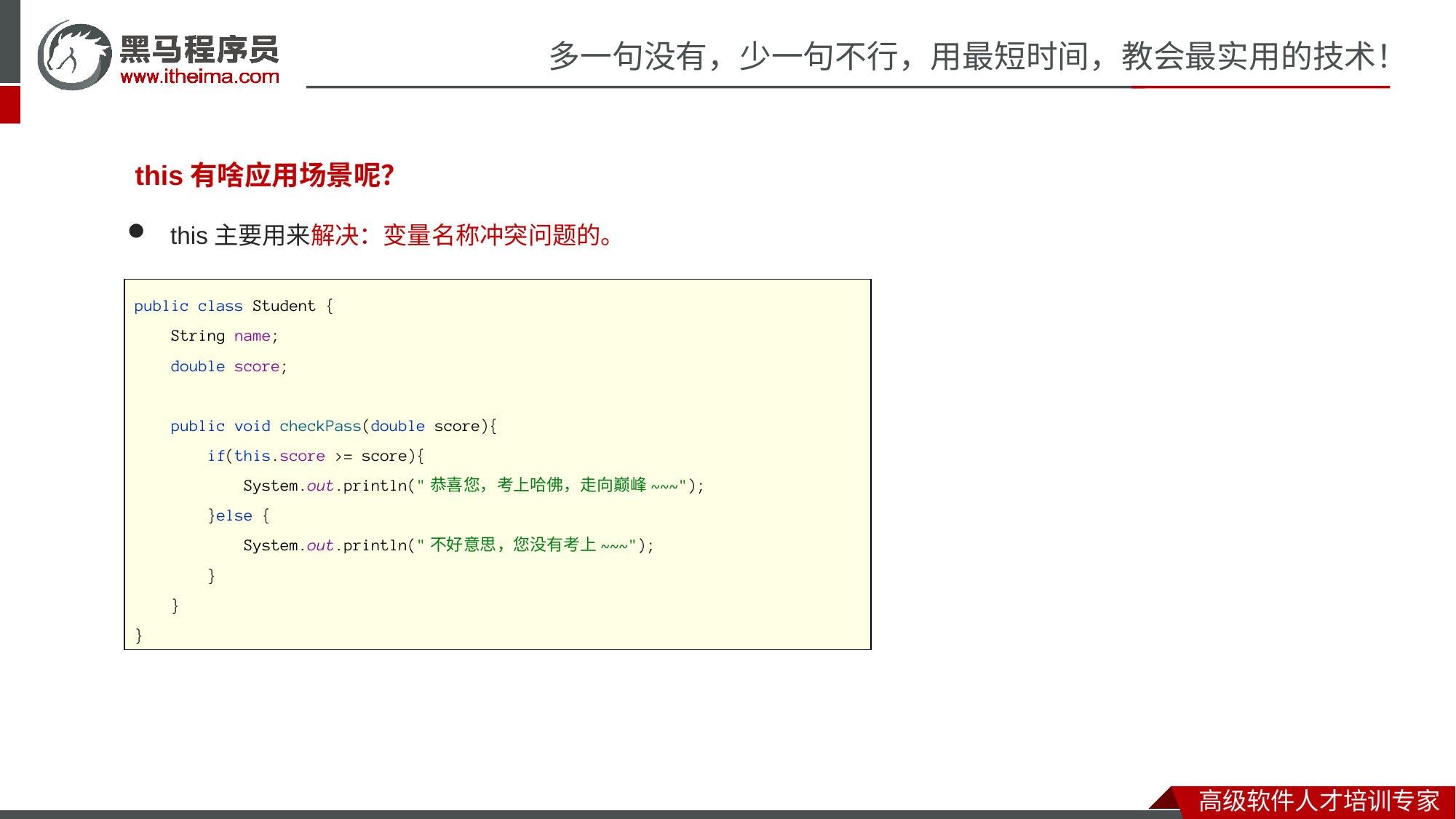

this有啥应用场景呢？
this主要用来解决：变量名称冲突问题的。

public class Student {
    String name;
    double score;
    public void checkPass(double score){
        if(this.score >= score){
            System.out.println("恭喜您，考上哈佛，走向巅峰~~~");
        }else {
            System.out.println("不好意思，您没有考上~~~");
        }
    }
}